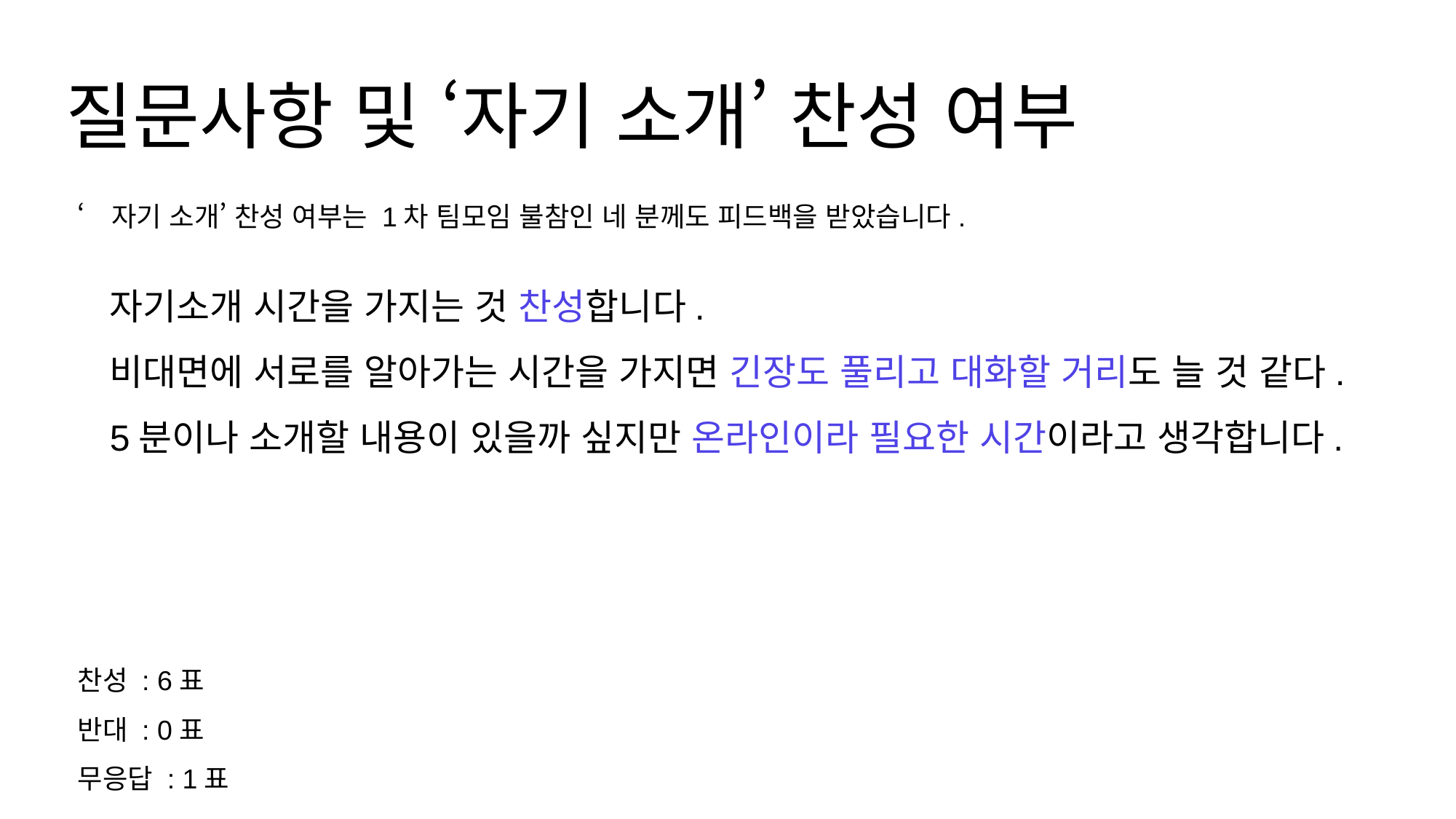

질문사항 및 ‘자기 소개’ 찬성 여부
‘자기 소개’ 찬성 여부는 1차 팀모임 불참인 네 분께도 피드백을 받았습니다.
자기소개 시간을 가지는 것 찬성합니다.
비대면에 서로를 알아가는 시간을 가지면 긴장도 풀리고 대화할 거리도 늘 것 같다.
5분이나 소개할 내용이 있을까 싶지만 온라인이라 필요한 시간이라고 생각합니다.
찬성 : 6표
반대 : 0표
무응답 : 1표